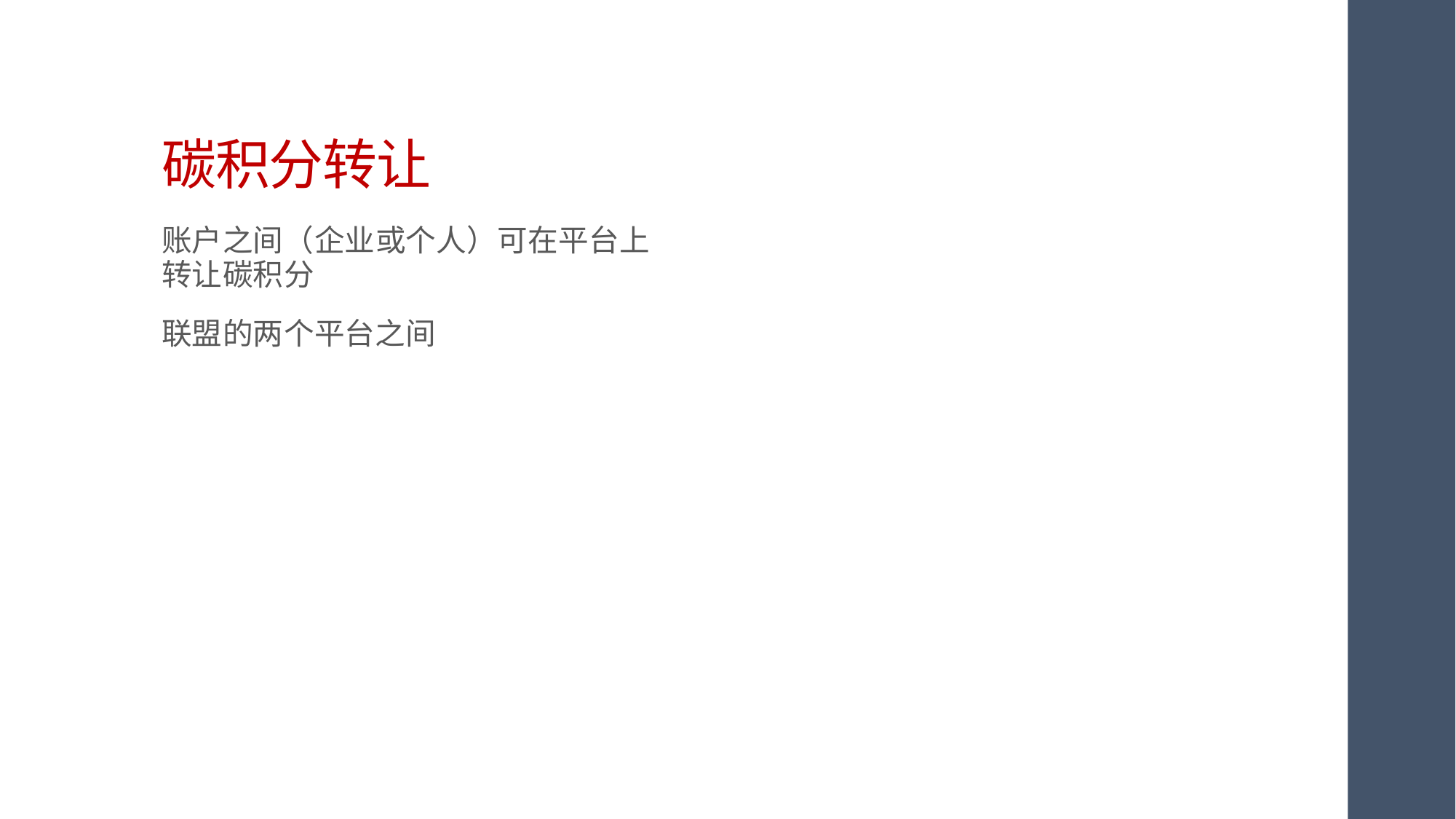

# 碳积分转让
账户之间（企业或个人）可在平台上转让碳积分
联盟的两个平台之间